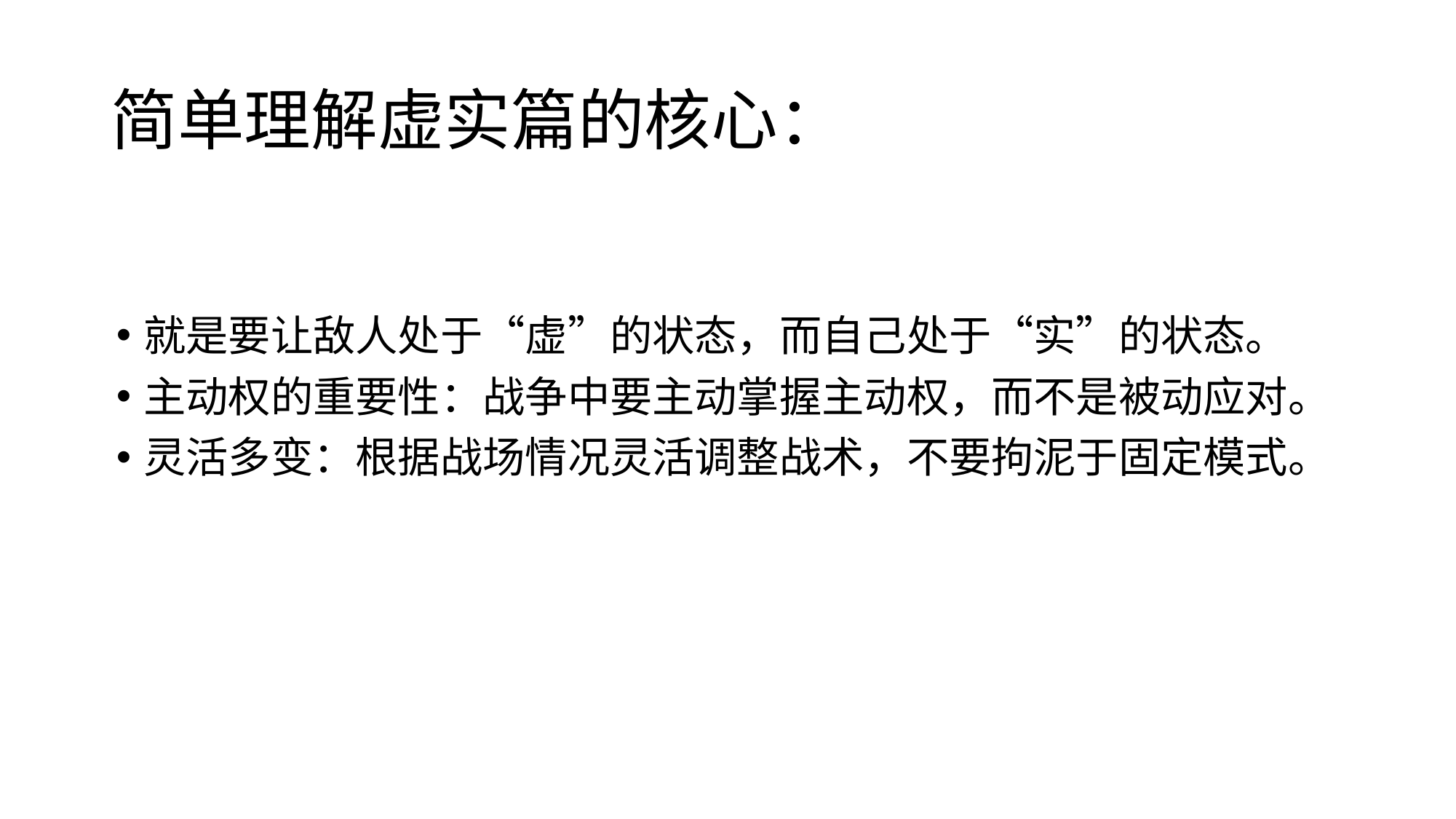

# 简单理解虚实篇的核心：

就是要让敌人处于“虚”的状态，而自己处于“实”的状态。
主动权的重要性：战争中要主动掌握主动权，而不是被动应对。
灵活多变：根据战场情况灵活调整战术，不要拘泥于固定模式。